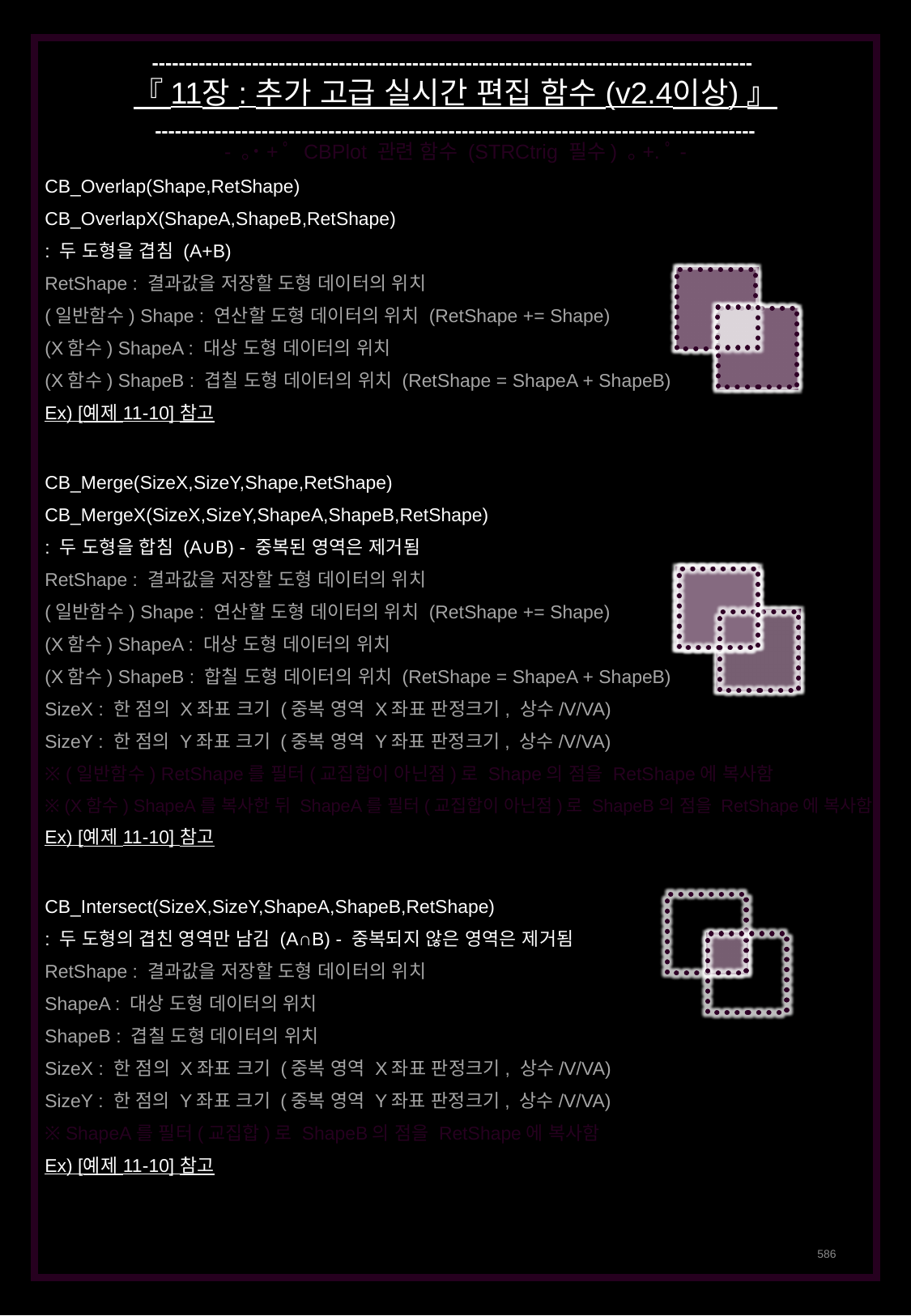

------------------------------------------------------------------------------------------
『 11장 : 추가 고급 실시간 편집 함수 (v2.4이상) 』
------------------------------------------------------------------------------------------
- ｡˙+ﾟ CBPlot 관련 함수 (STRCtrig 필수) ｡+.ﾟ-
CB_Overlap(Shape,RetShape)
CB_OverlapX(ShapeA,ShapeB,RetShape)
: 두 도형을 겹침 (A+B)
RetShape : 결과값을 저장할 도형 데이터의 위치
(일반함수) Shape : 연산할 도형 데이터의 위치 (RetShape += Shape)
(X함수) ShapeA : 대상 도형 데이터의 위치
(X함수) ShapeB : 겹칠 도형 데이터의 위치 (RetShape = ShapeA + ShapeB)
Ex) [예제 11-10] 참고

CB_Merge(SizeX,SizeY,Shape,RetShape)
CB_MergeX(SizeX,SizeY,ShapeA,ShapeB,RetShape)
: 두 도형을 합침 (A∪B) - 중복된 영역은 제거됨
RetShape : 결과값을 저장할 도형 데이터의 위치
(일반함수) Shape : 연산할 도형 데이터의 위치 (RetShape += Shape)
(X함수) ShapeA : 대상 도형 데이터의 위치
(X함수) ShapeB : 합칠 도형 데이터의 위치 (RetShape = ShapeA + ShapeB)
SizeX : 한 점의 X좌표 크기 (중복 영역 X좌표 판정크기, 상수/V/VA)
SizeY : 한 점의 Y좌표 크기 (중복 영역 Y좌표 판정크기, 상수/V/VA)
※ (일반함수) RetShape를 필터(교집합이 아닌점)로 Shape의 점을 RetShape에 복사함
※ (X함수) ShapeA를 복사한 뒤 ShapeA를 필터(교집합이 아닌점)로 ShapeB의 점을 RetShape에 복사함
Ex) [예제 11-10] 참고

CB_Intersect(SizeX,SizeY,ShapeA,ShapeB,RetShape)
: 두 도형의 겹친 영역만 남김 (A∩B) - 중복되지 않은 영역은 제거됨
RetShape : 결과값을 저장할 도형 데이터의 위치
ShapeA : 대상 도형 데이터의 위치
ShapeB : 겹칠 도형 데이터의 위치
SizeX : 한 점의 X좌표 크기 (중복 영역 X좌표 판정크기, 상수/V/VA)
SizeY : 한 점의 Y좌표 크기 (중복 영역 Y좌표 판정크기, 상수/V/VA)
※ ShapeA를 필터(교집합)로 ShapeB의 점을 RetShape에 복사함
Ex) [예제 11-10] 참고

586